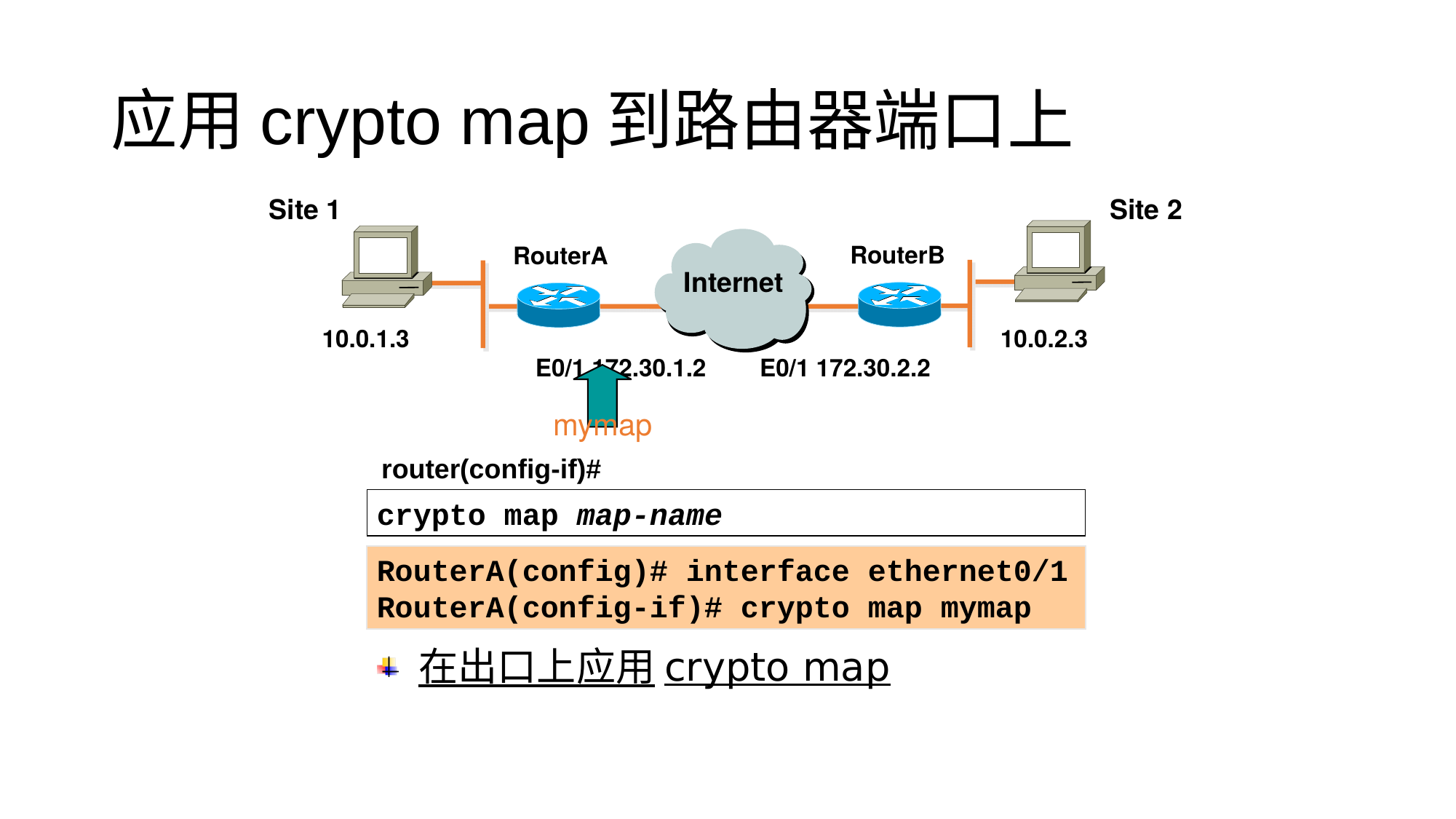

# 应用crypto map到路由器端口上
Site 1
Site 2

Internet

RouterB
RouterA

B
A
10.0.1.3
10.0.2.3
E0/1 172.30.1.2
E0/1 172.30.2.2

mymap
router(config-if)#
crypto map map-name
RouterA(config)# interface ethernet0/1
RouterA(config-if)# crypto map mymap
在出口上应用crypto map